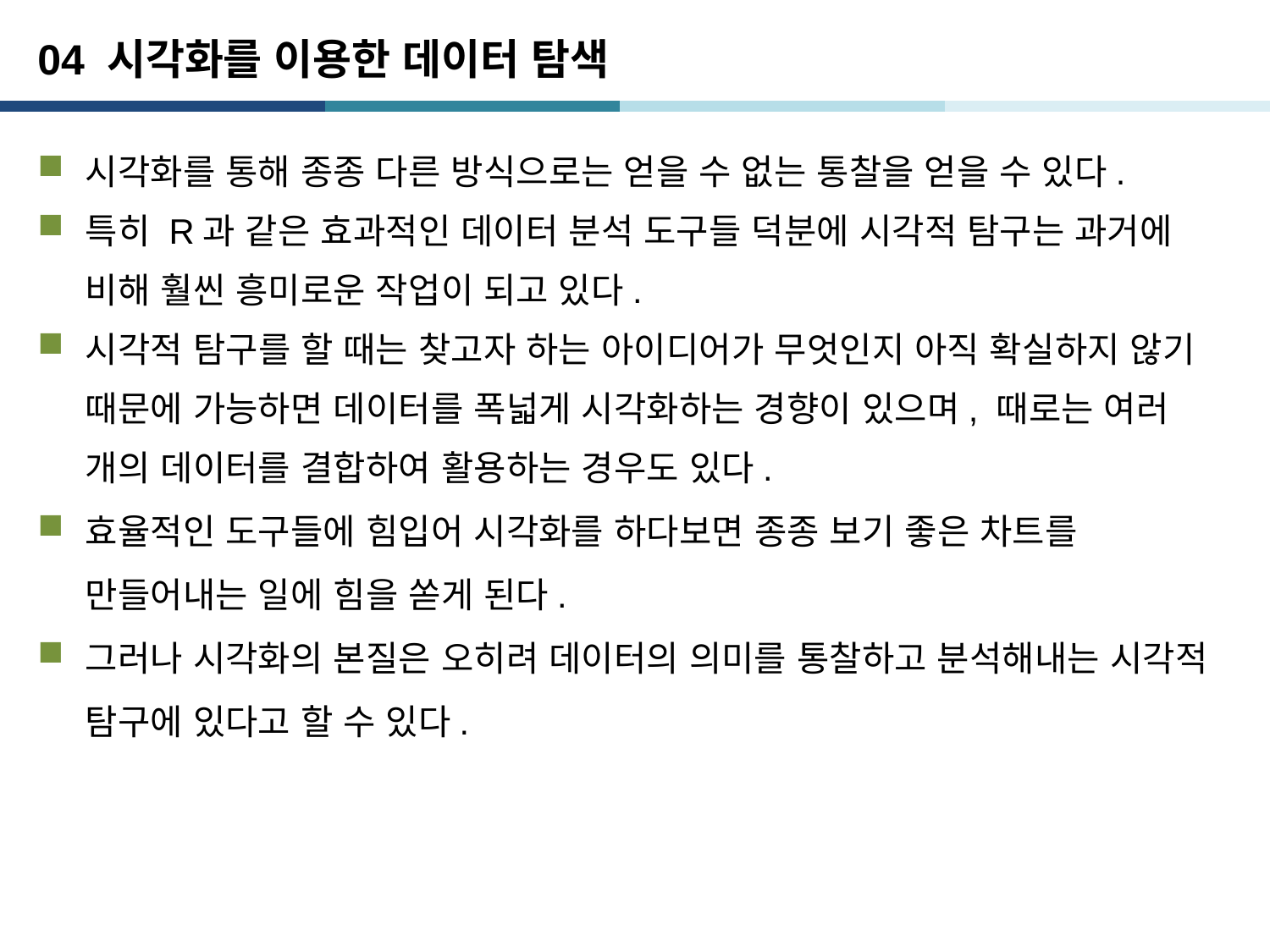

# 04 시각화를 이용한 데이터 탐색
시각화를 통해 종종 다른 방식으로는 얻을 수 없는 통찰을 얻을 수 있다.
특히 R과 같은 효과적인 데이터 분석 도구들 덕분에 시각적 탐구는 과거에 비해 훨씬 흥미로운 작업이 되고 있다.
시각적 탐구를 할 때는 찾고자 하는 아이디어가 무엇인지 아직 확실하지 않기 때문에 가능하면 데이터를 폭넓게 시각화하는 경향이 있으며, 때로는 여러 개의 데이터를 결합하여 활용하는 경우도 있다.
효율적인 도구들에 힘입어 시각화를 하다보면 종종 보기 좋은 차트를 만들어내는 일에 힘을 쏟게 된다.
그러나 시각화의 본질은 오히려 데이터의 의미를 통찰하고 분석해내는 시각적 탐구에 있다고 할 수 있다.